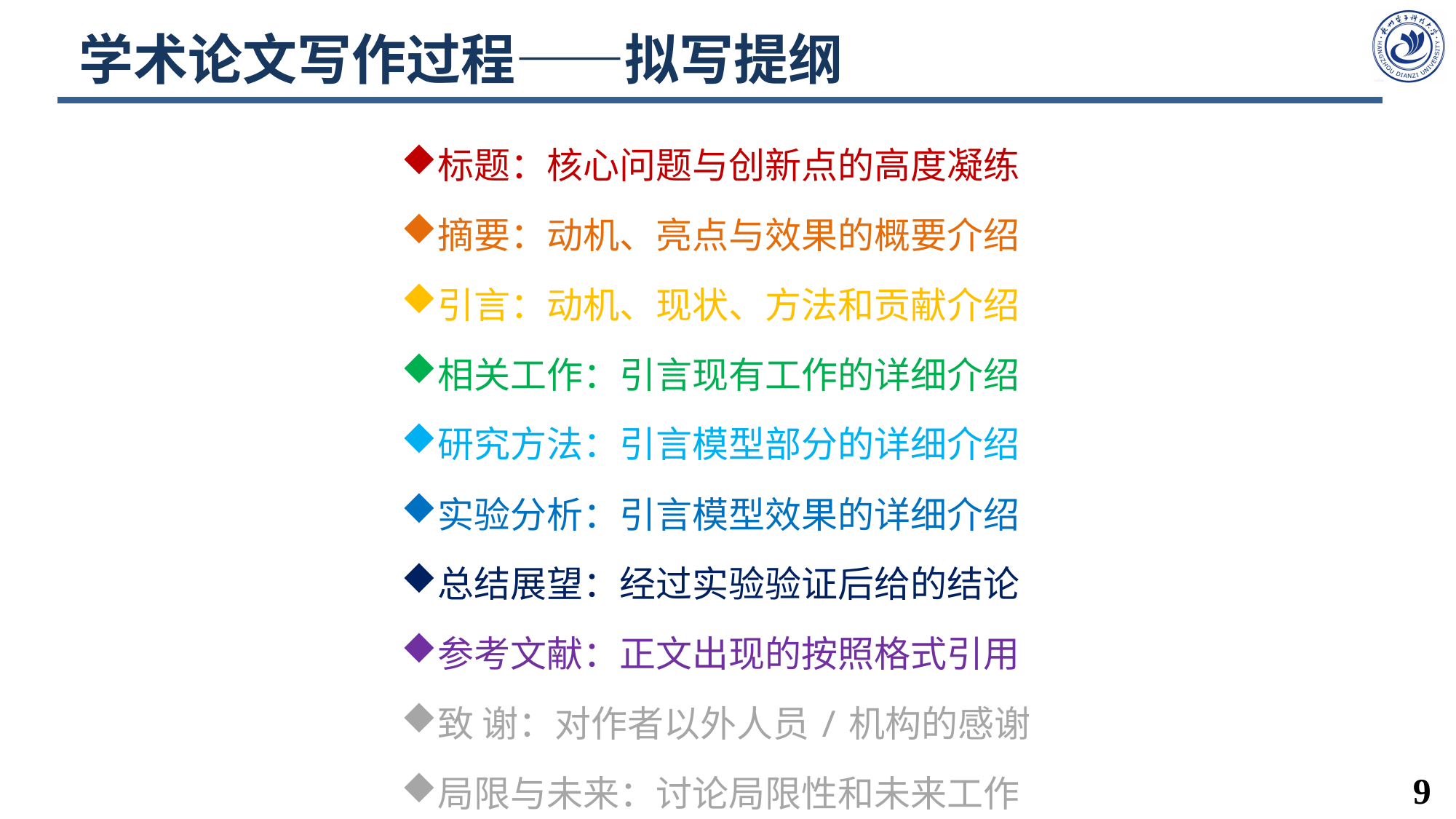

# 学术论文写作过程——拟写提纲
标题：核心问题与创新点的高度凝练
摘要：动机、亮点与效果的概要介绍
引言：动机、现状、方法和贡献介绍
相关工作：引言现有工作的详细介绍
研究方法：引言模型部分的详细介绍
实验分析：引言模型效果的详细介绍
总结展望：经过实验验证后给的结论
参考文献：正文出现的按照格式引用
致 谢：对作者以外人员/机构的感谢
局限与未来：讨论局限性和未来工作
9